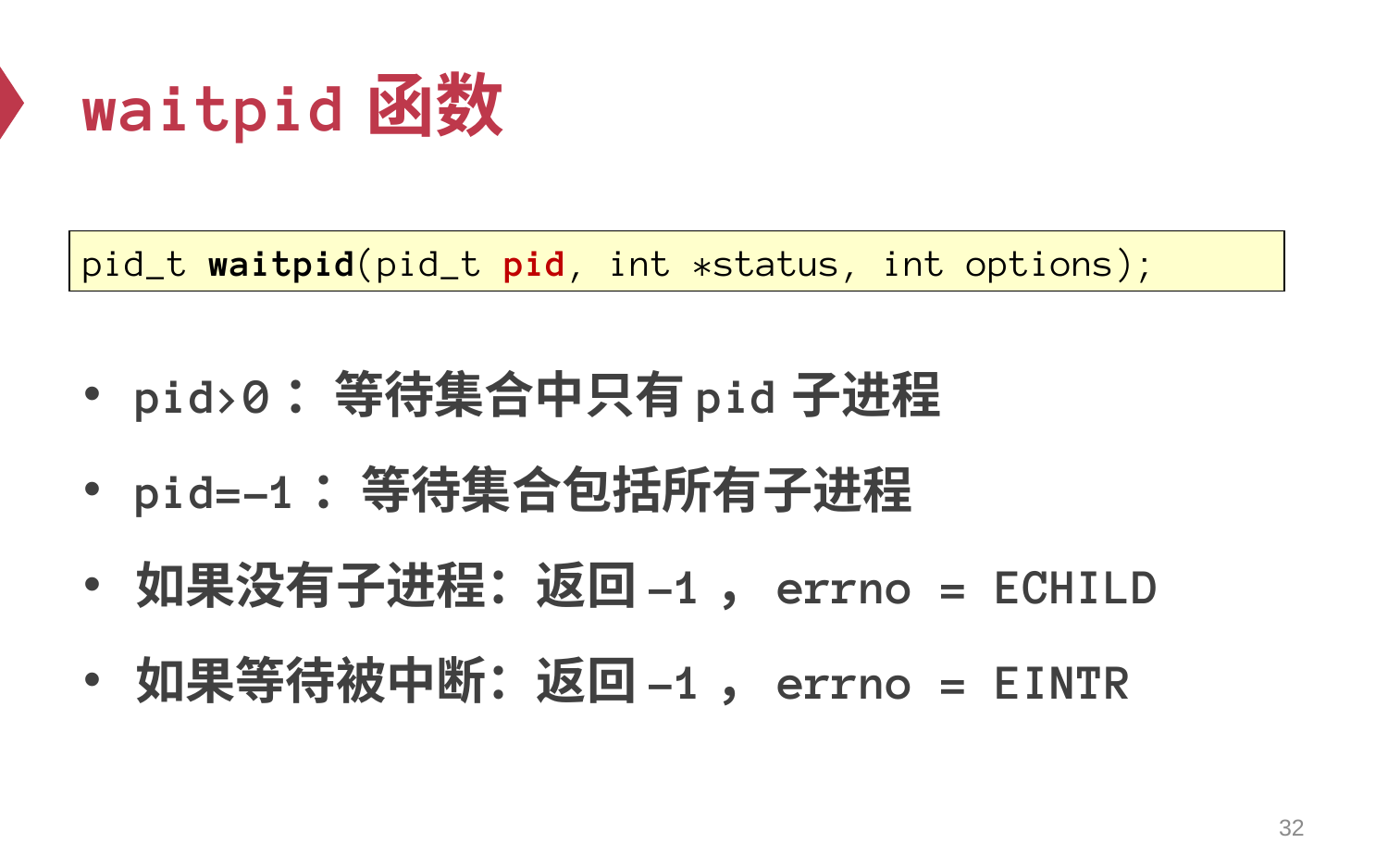

# waitpid函数
pid_t waitpid(pid_t pid, int *status, int options);
pid>0：等待集合中只有pid子进程
pid=-1：等待集合包括所有子进程
如果没有子进程：返回-1，errno = ECHILD
如果等待被中断：返回-1，errno = EINTR
32